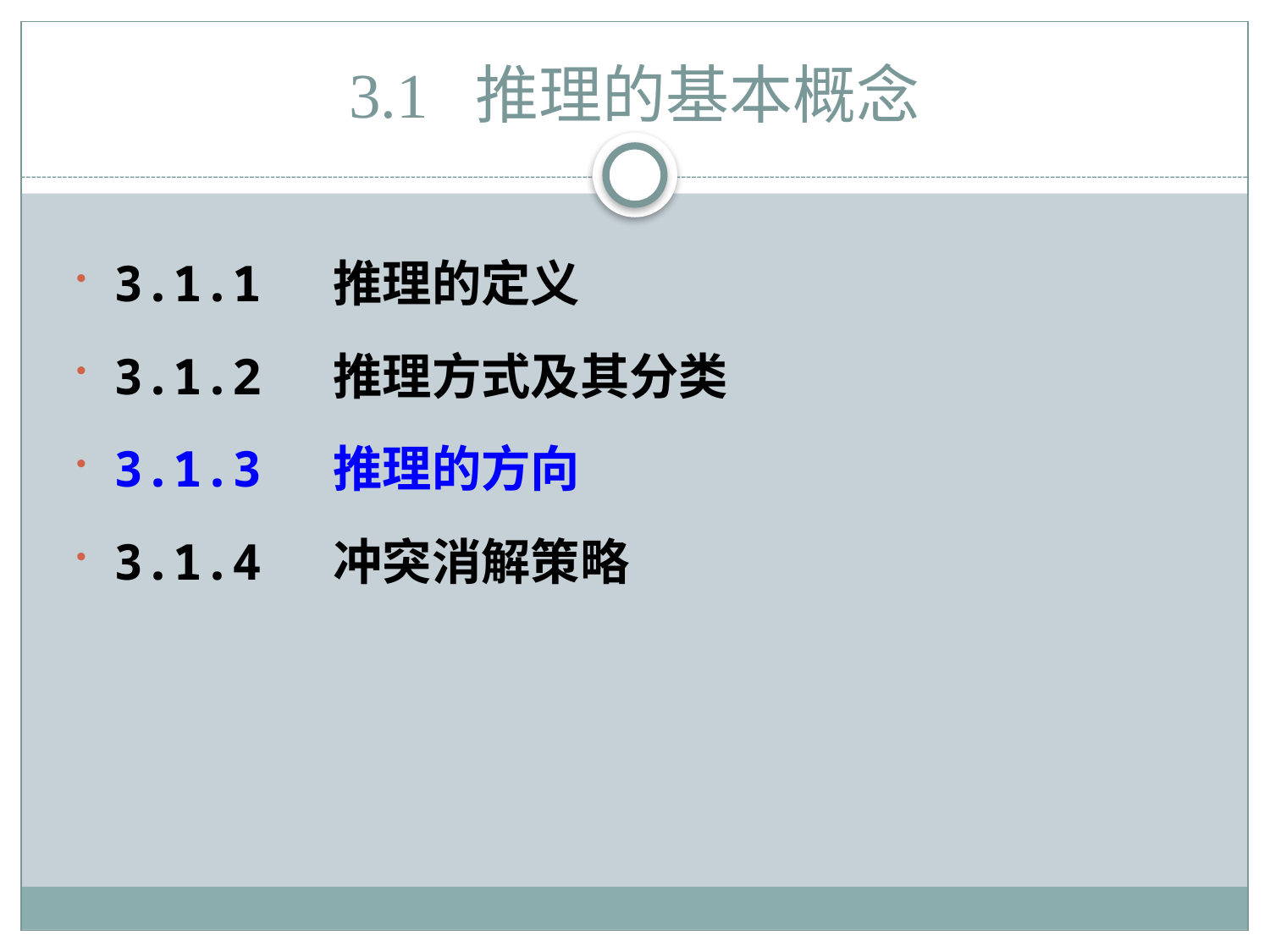

# 3.1  推理的基本概念
17
3.1.1  推理的定义
3.1.2  推理方式及其分类
3.1.3  推理的方向
3.1.4  冲突消解策略